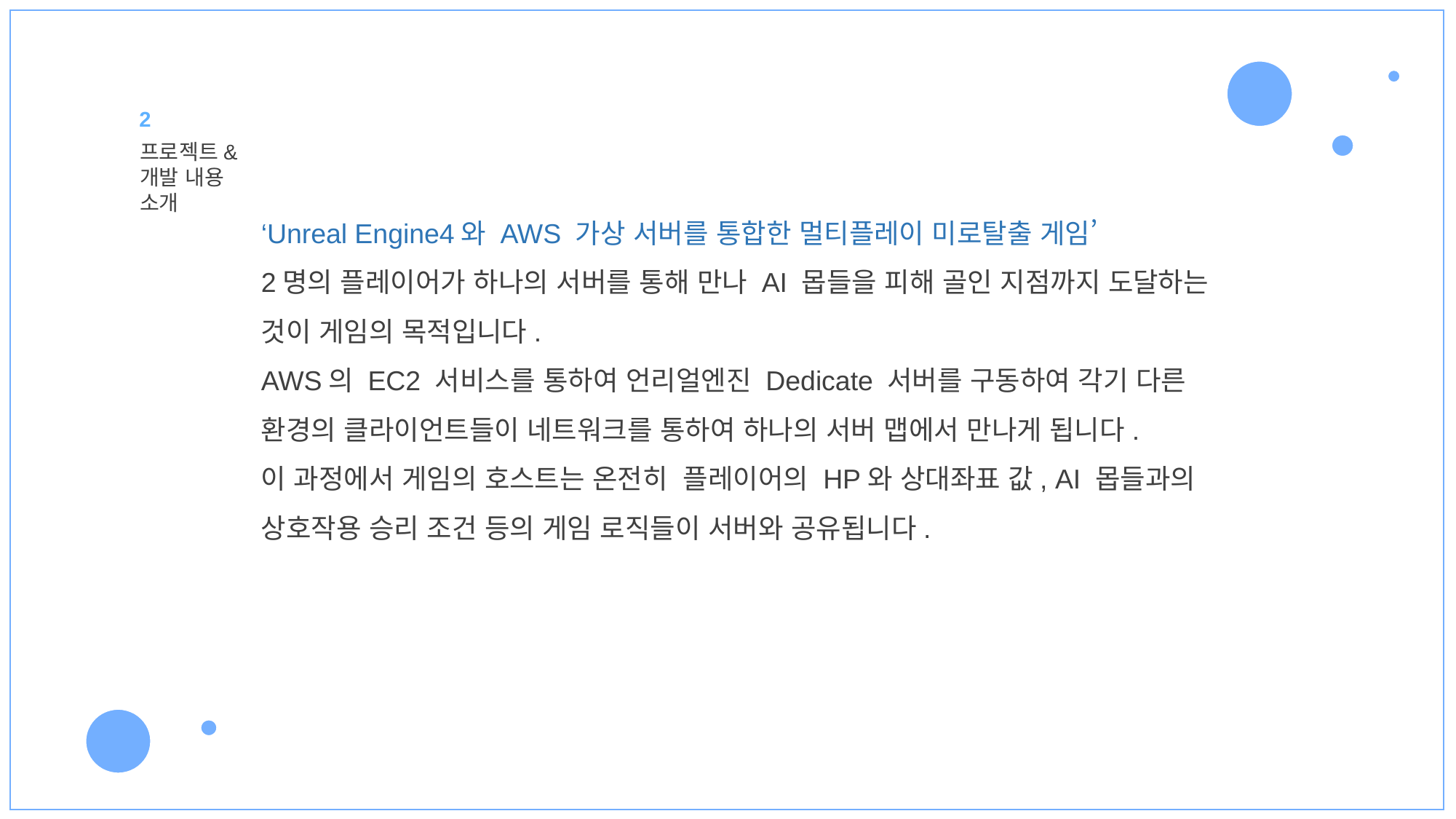

2
프로젝트&개발 내용 소개

‘Unreal Engine4와 AWS 가상 서버를 통합한 멀티플레이 미로탈출 게임’
2명의 플레이어가 하나의 서버를 통해 만나 AI 몹들을 피해 골인 지점까지 도달하는 것이 게임의 목적입니다.
AWS의 EC2 서비스를 통하여 언리얼엔진 Dedicate 서버를 구동하여 각기 다른 환경의 클라이언트들이 네트워크를 통하여 하나의 서버 맵에서 만나게 됩니다.
이 과정에서 게임의 호스트는 온전히  플레이어의 HP와 상대좌표 값, AI 몹들과의 상호작용 승리 조건 등의 게임 로직들이 서버와 공유됩니다.